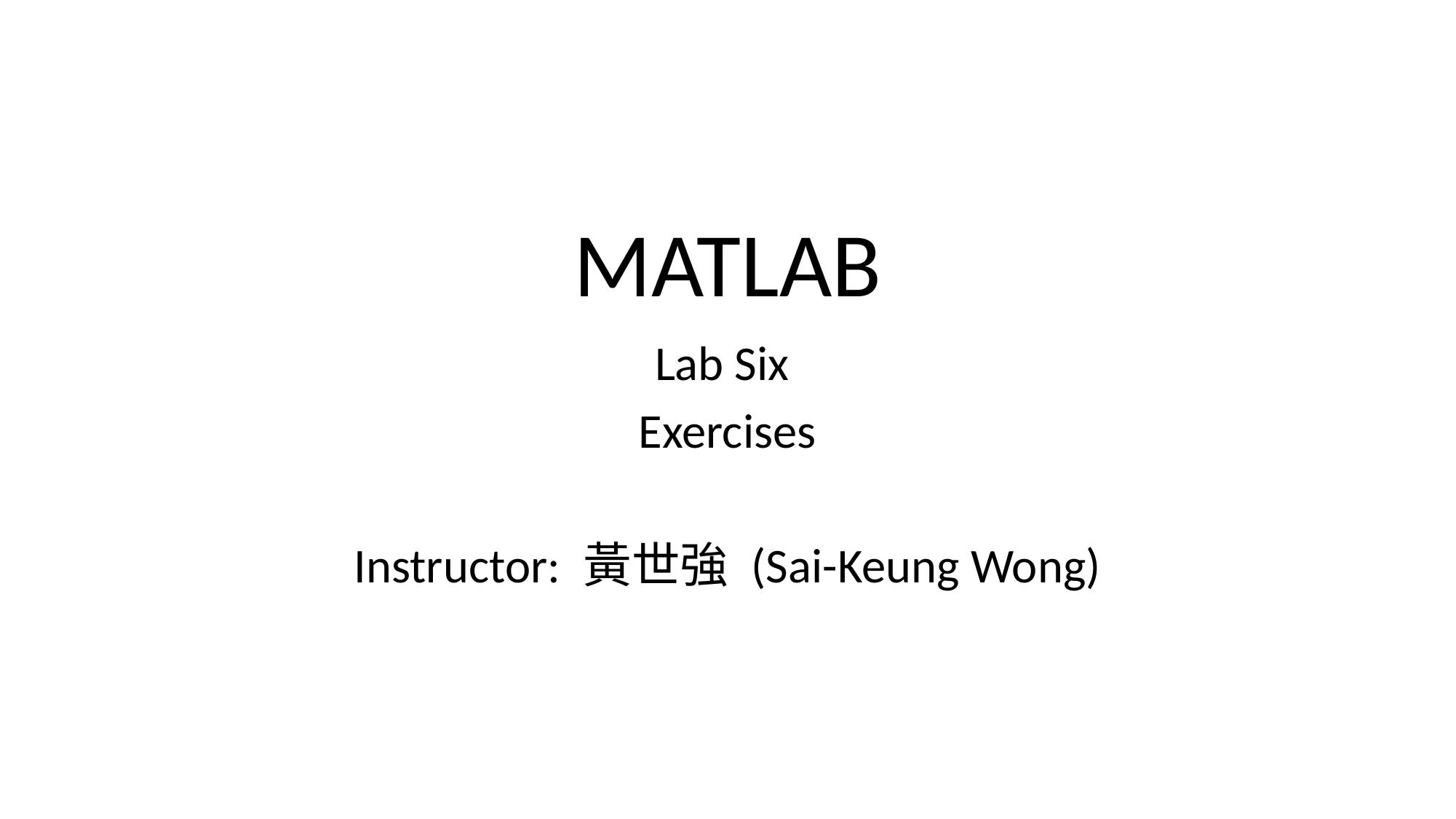

# MATLAB
Lab Six
Exercises

Instructor: 黃世強 (Sai-Keung Wong)